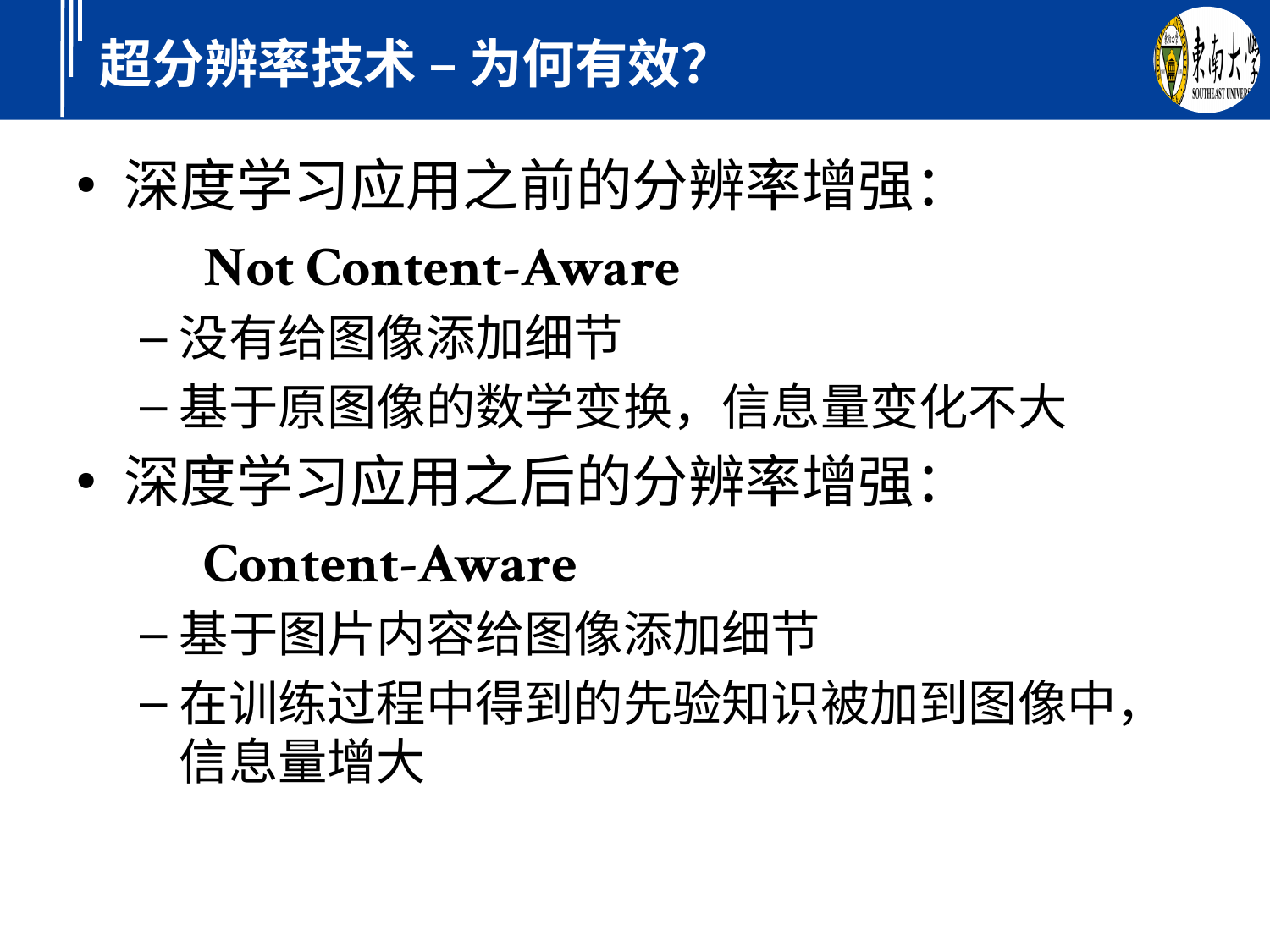

# 超分辨率技术 – 为何有效？
深度学习应用之前的分辨率增强：
	Not Content-Aware
没有给图像添加细节
基于原图像的数学变换，信息量变化不大
深度学习应用之后的分辨率增强：
	Content-Aware
基于图片内容给图像添加细节
在训练过程中得到的先验知识被加到图像中，信息量增大